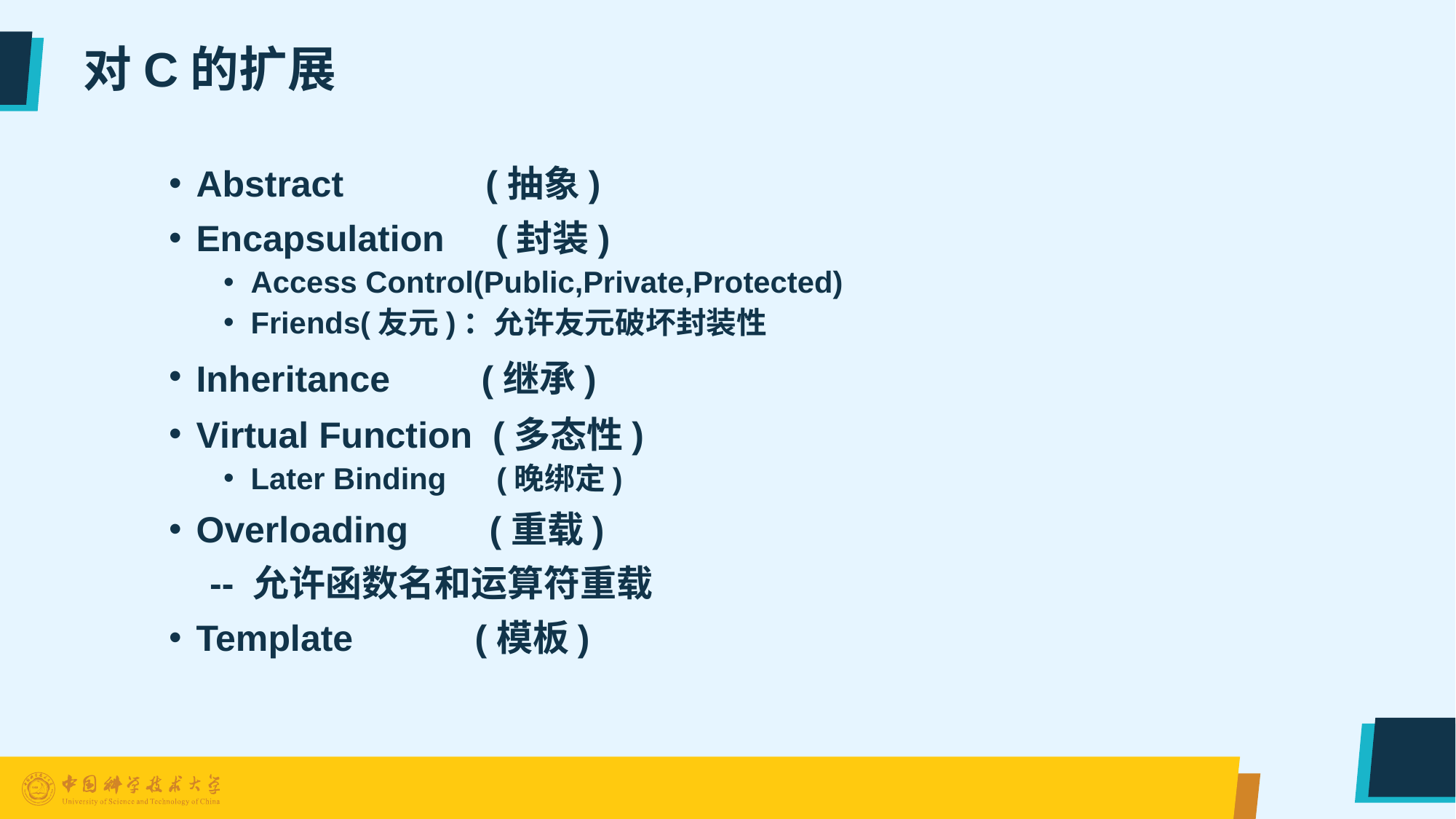

# 对C的扩展
Abstract              (抽象)
Encapsulation     (封装)
Access Control(Public,Private,Protected)
Friends(友元)：允许友元破坏封装性
Inheritance         (继承)
Virtual Function  (多态性)
Later Binding      (晚绑定)
Overloading        (重载)
    -- 允许函数名和运算符重载
Template            (模板)